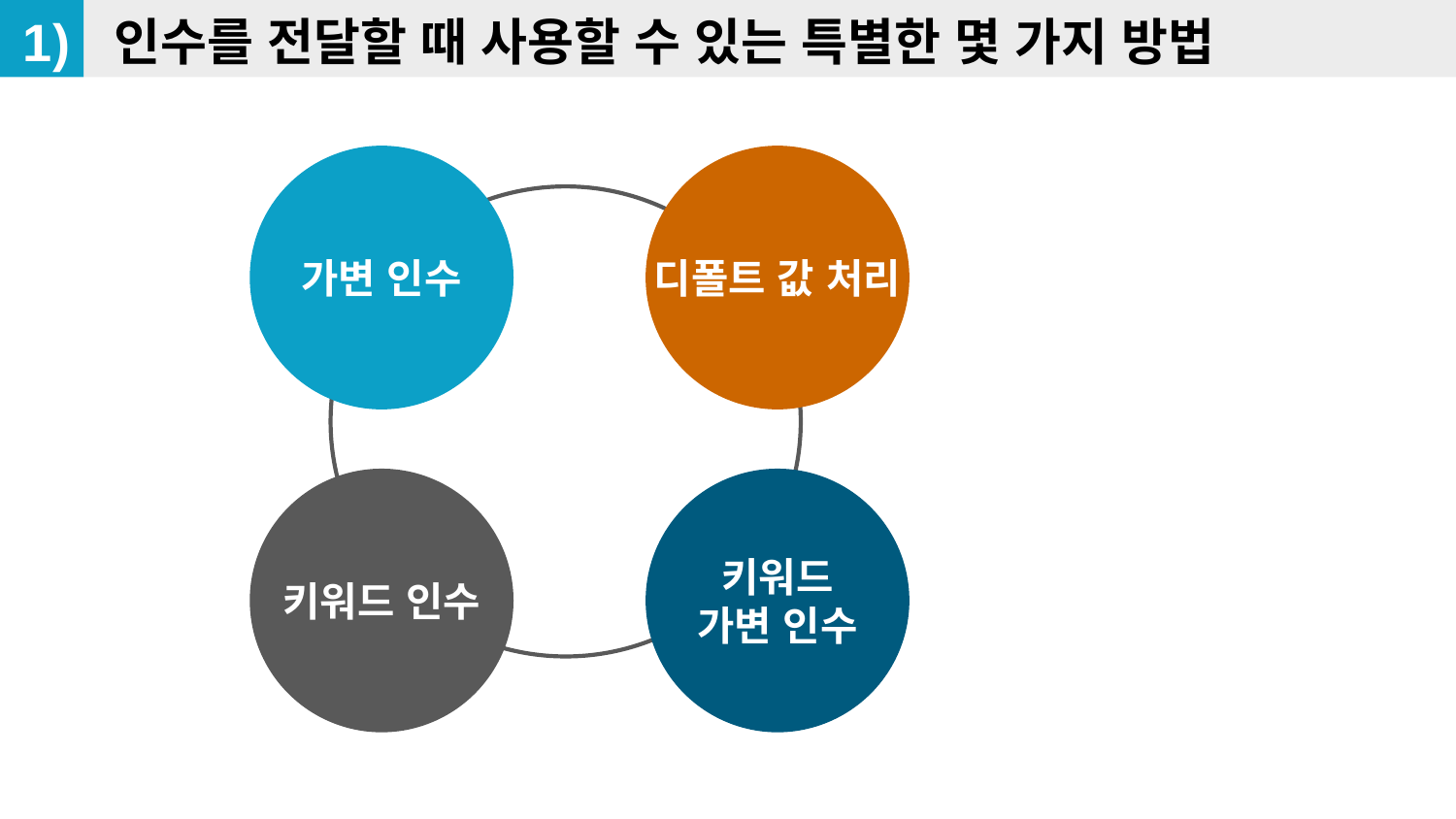

1)
인수를 전달할 때 사용할 수 있는 특별한 몇 가지 방법
가변 인수
디폴트 값 처리

키워드 인수
키워드
가변 인수